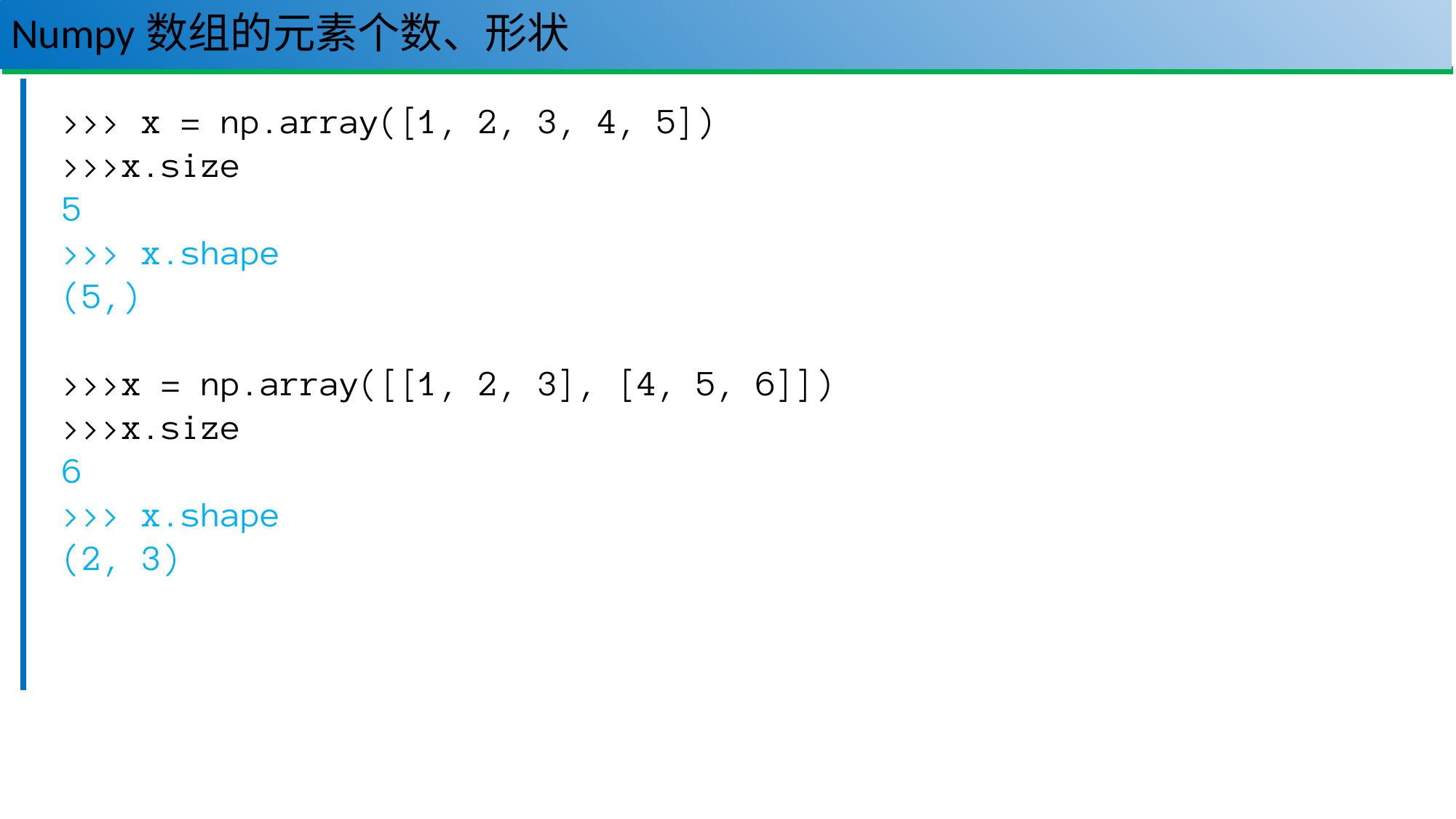

# Numpy数组的元素个数、形状
28
>>> x = np.array([1, 2, 3, 4, 5])
>>>x.size
5
>>> x.shape
(5,)

>>>x = np.array([[1, 2, 3], [4, 5, 6]])
>>>x.size
6
>>> x.shape
(2, 3)